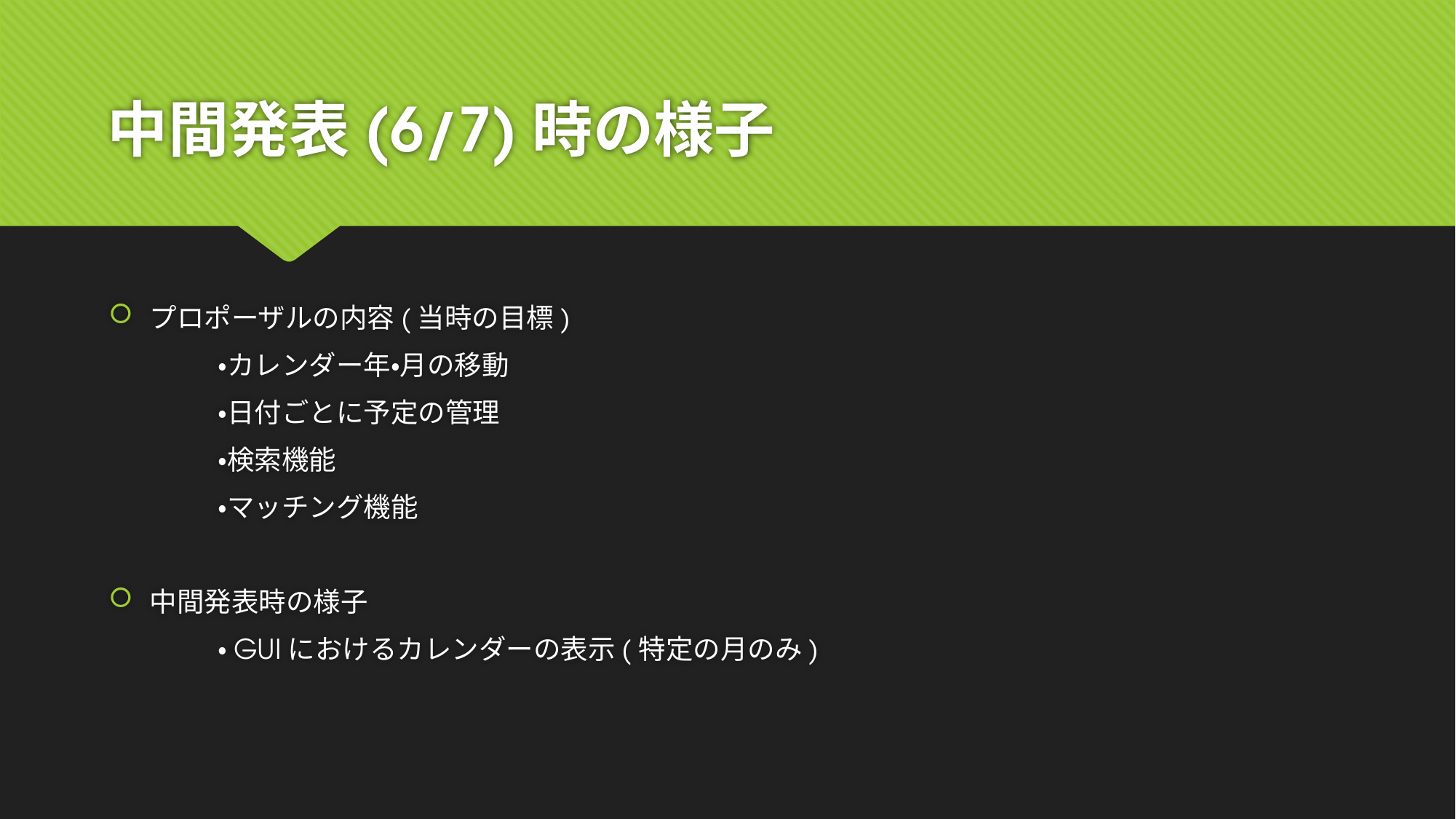

# 中間発表(6/7)時の様子
プロポーザルの内容(当時の目標)
	・カレンダー年・月の移動
	・日付ごとに予定の管理
	・検索機能
	・マッチング機能

中間発表時の様子
	・GUIにおけるカレンダーの表示(特定の月のみ)